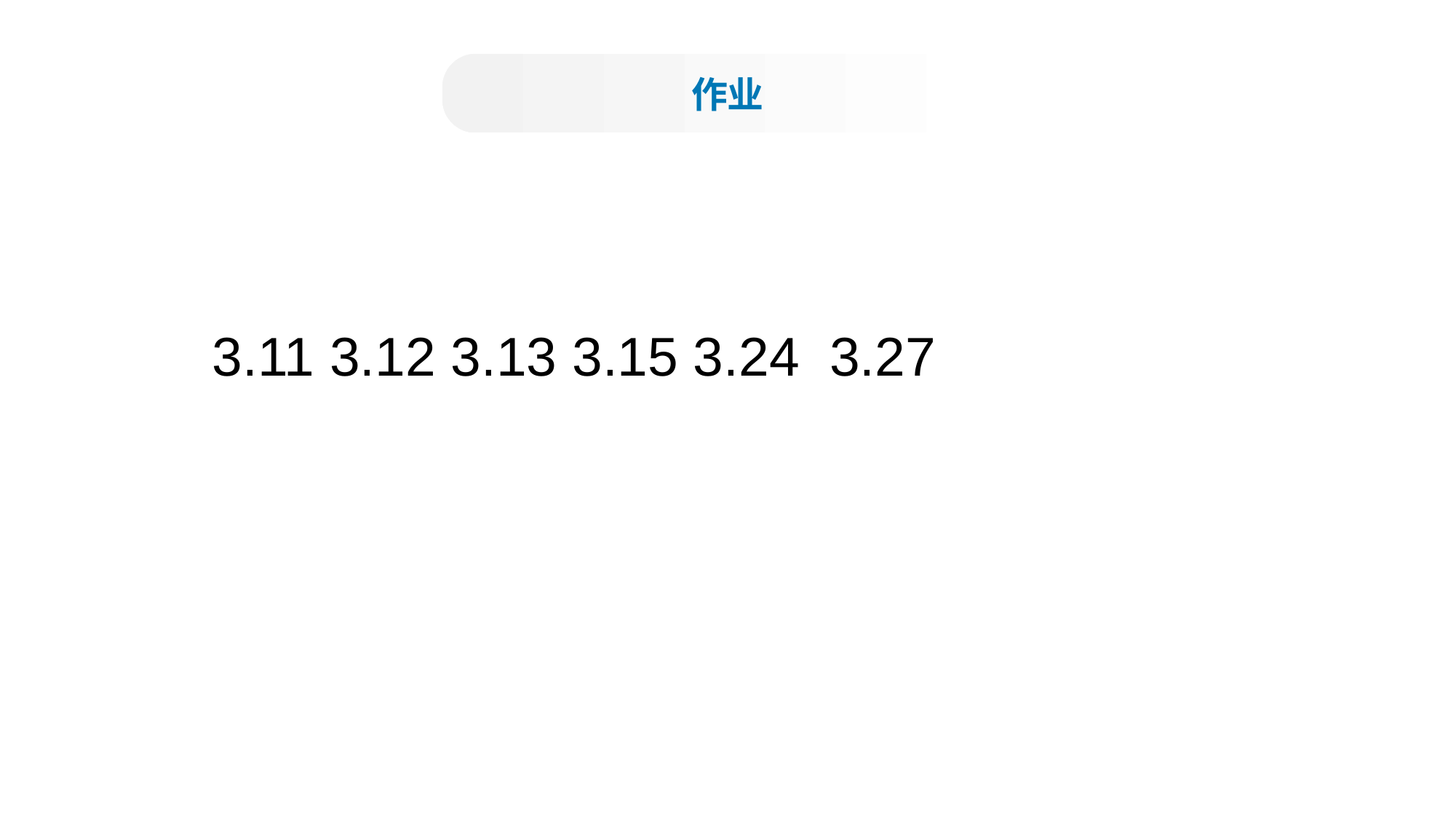

作业
3.11 3.12 3.13 3.15 3.24  3.27